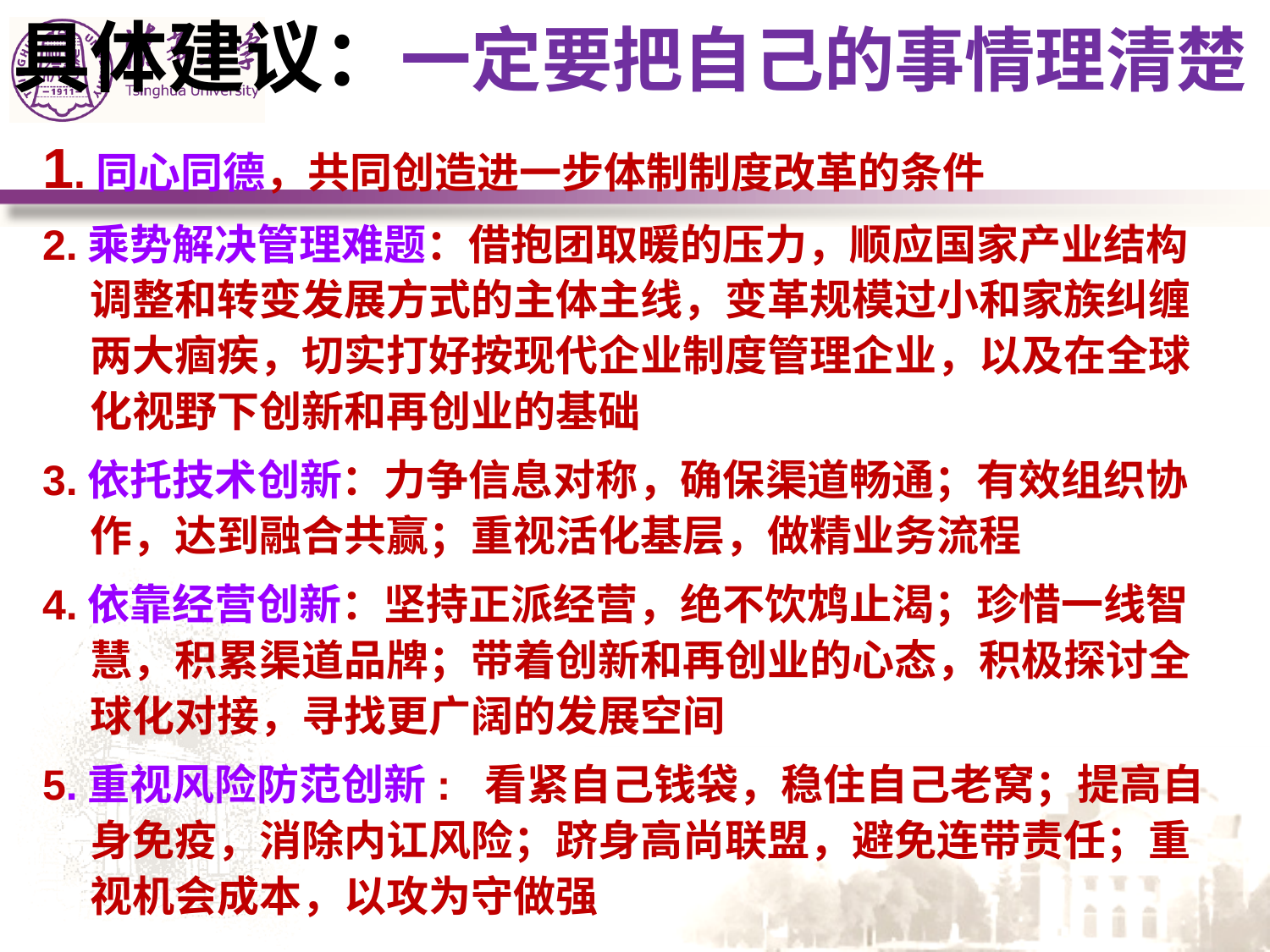

# 具体建议：一定要把自己的事情理清楚
1.同心同德，共同创造进一步体制制度改革的条件
2.乘势解决管理难题：借抱团取暖的压力，顺应国家产业结构调整和转变发展方式的主体主线，变革规模过小和家族纠缠两大痼疾，切实打好按现代企业制度管理企业，以及在全球化视野下创新和再创业的基础
3.依托技术创新：力争信息对称，确保渠道畅通；有效组织协作，达到融合共赢；重视活化基层，做精业务流程
4.依靠经营创新：坚持正派经营，绝不饮鸩止渴；珍惜一线智慧，积累渠道品牌；带着创新和再创业的心态，积极探讨全球化对接，寻找更广阔的发展空间
5.重视风险防范创新:  看紧自己钱袋，稳住自己老窝；提高自身免疫，消除内讧风险；跻身高尚联盟，避免连带责任；重视机会成本，以攻为守做强